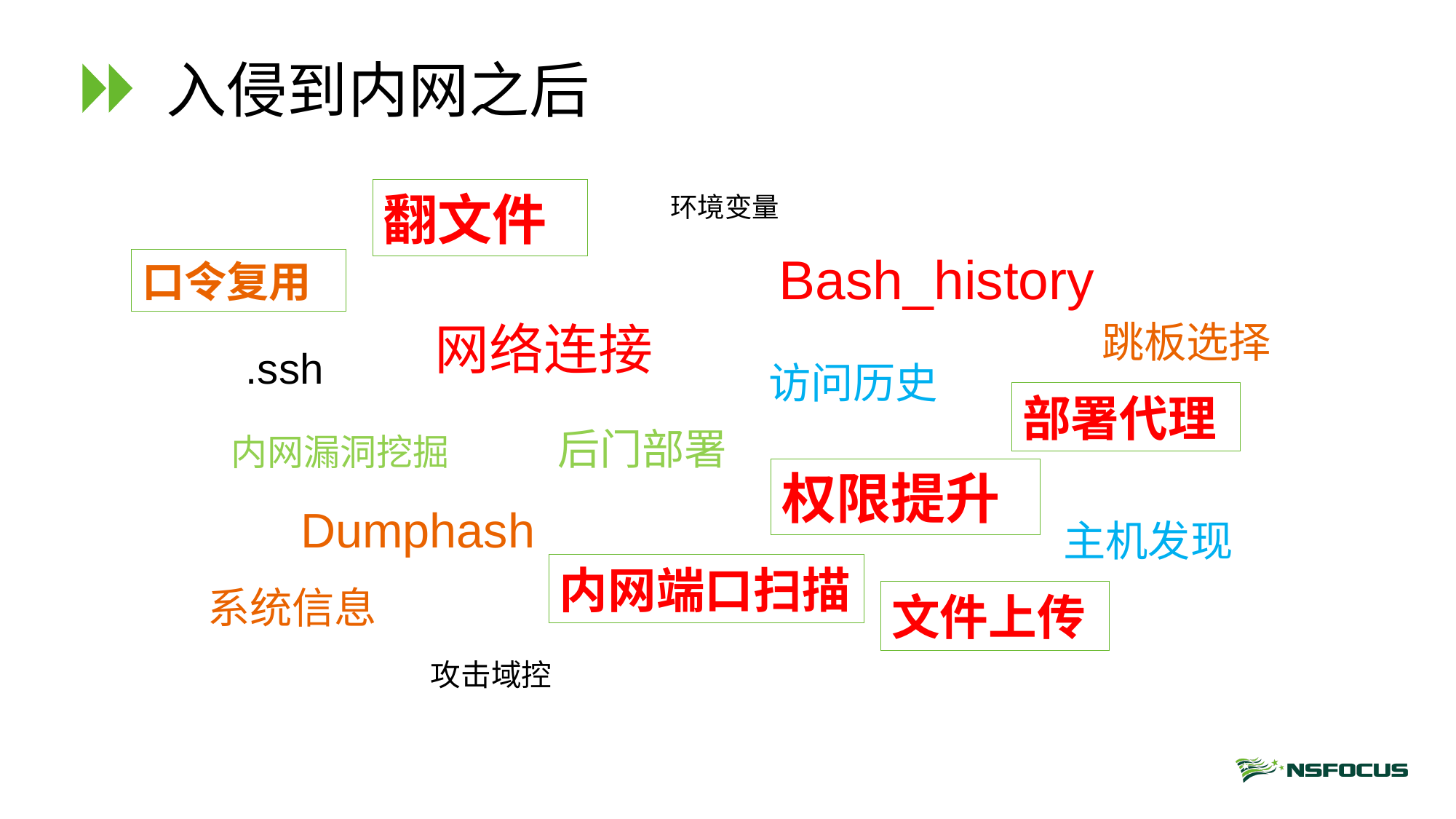

# 入侵到内网之后
翻文件
环境变量
Bash_history
口令复用
网络连接
跳板选择
.ssh
访问历史
部署代理
后门部署
内网漏洞挖掘
权限提升
Dumphash
主机发现
内网端口扫描
系统信息
文件上传
攻击域控